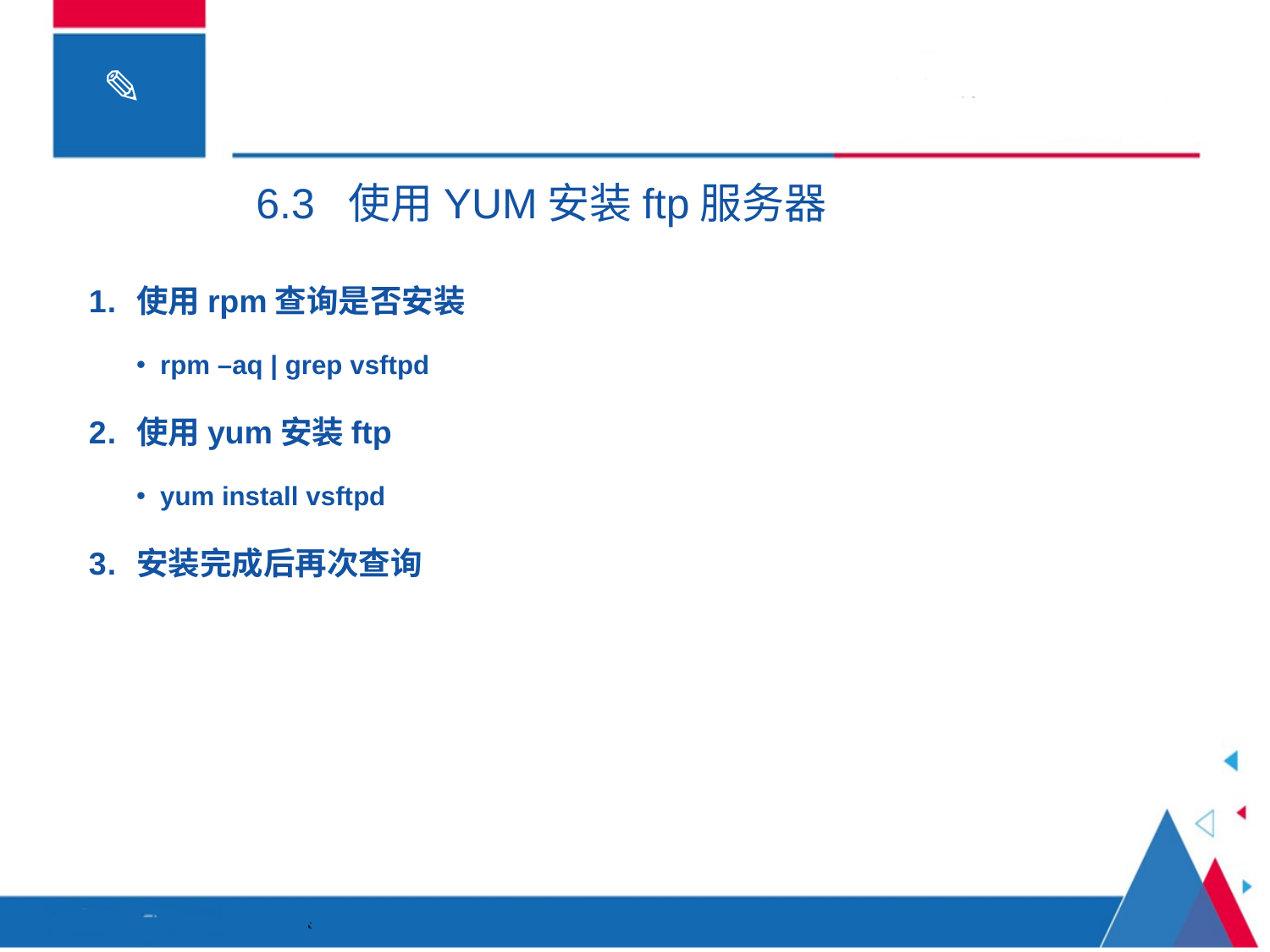

6.3  使用YUM安装ftp服务器

使用rpm查询是否安装
rpm –aq | grep vsftpd
使用yum安装ftp
yum install vsftpd
安装完成后再次查询